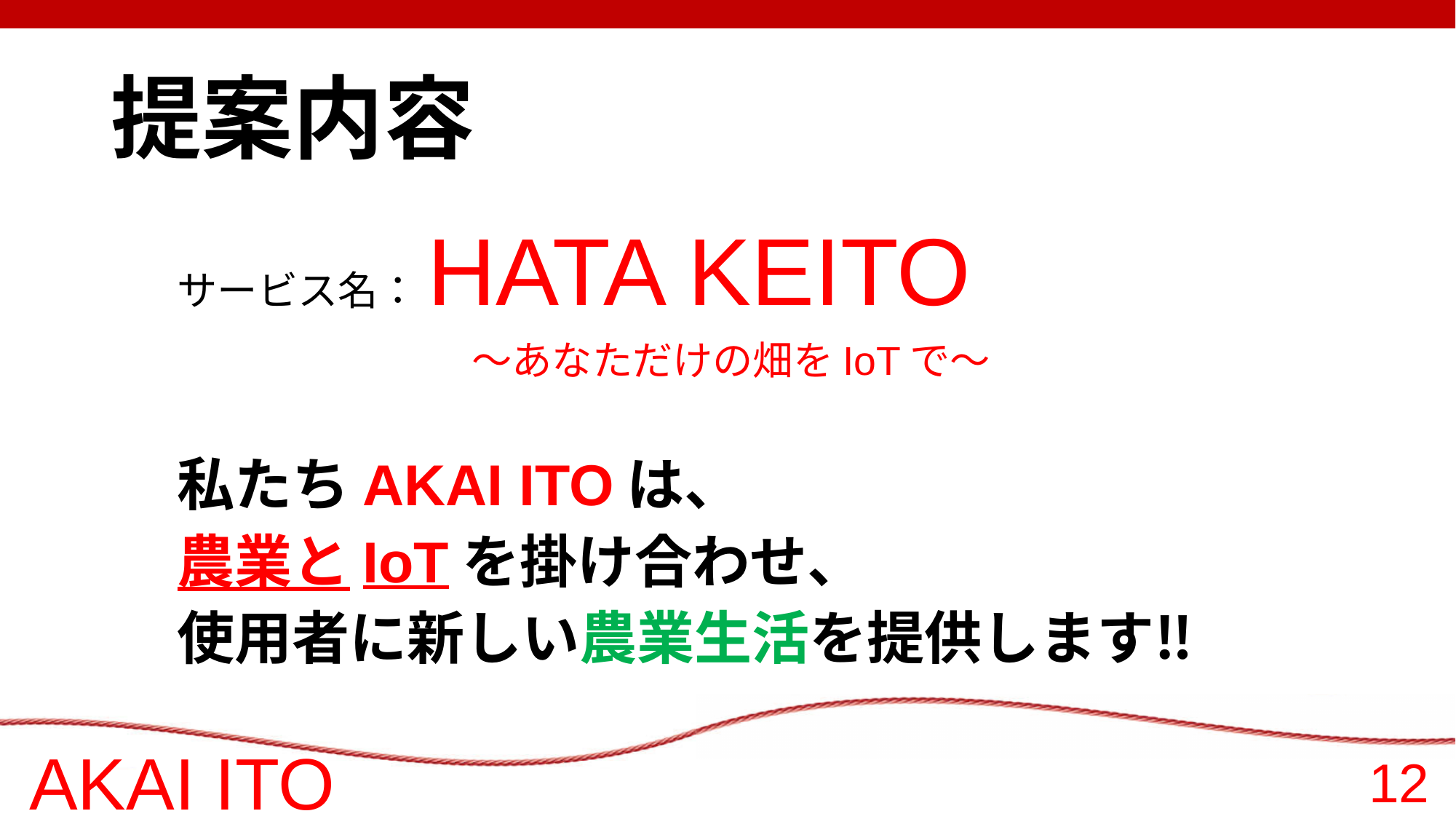

# 提案内容
サービス名：HATA KEITO
～あなただけの畑をIoTで～

私たちAKAI ITOは、
農業とIoTを掛け合わせ、
使用者に新しい農業生活を提供します‼

AKAI ITO
12